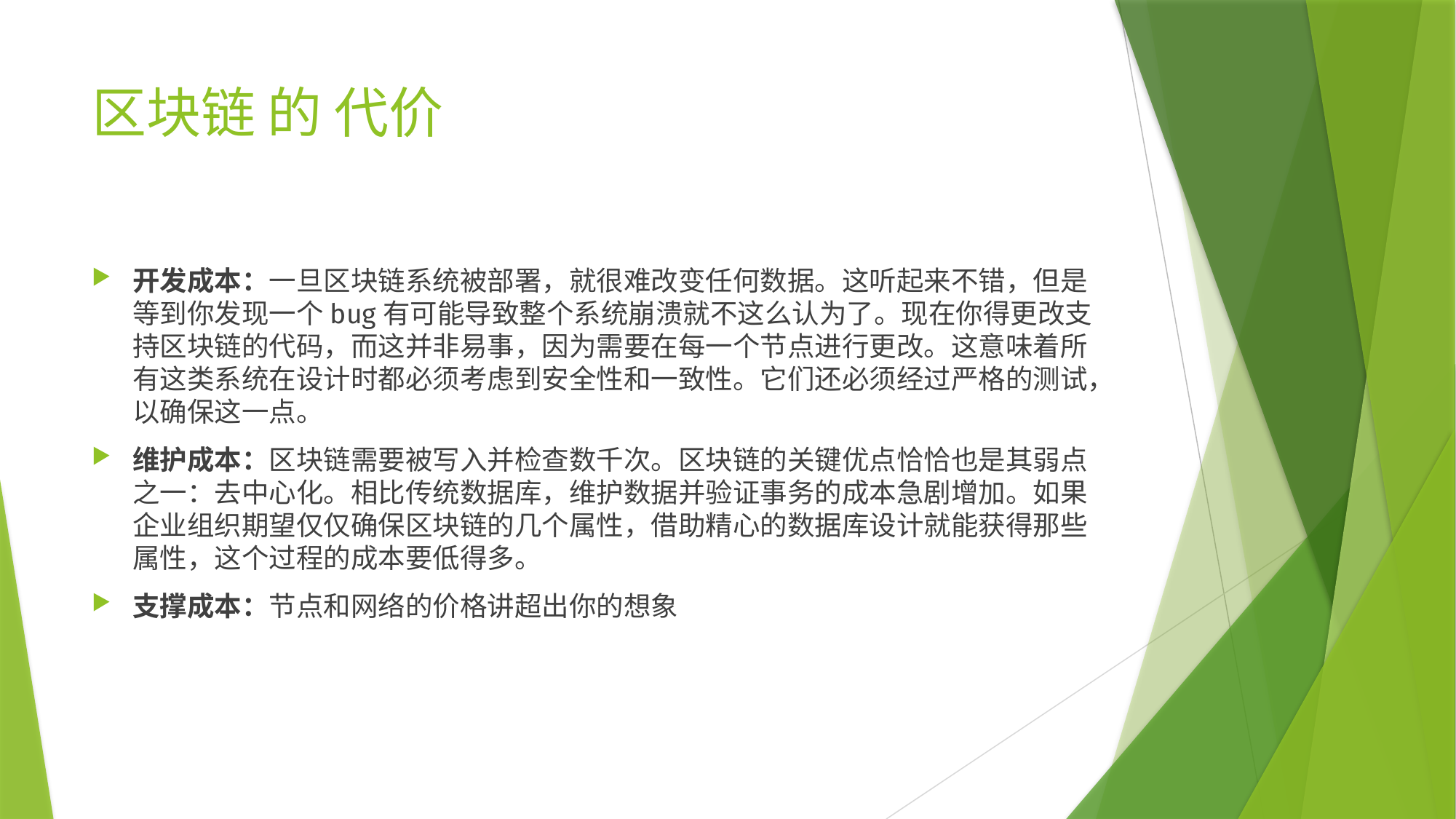

# 区块链 的 代价
开发成本：一旦区块链系统被部署，就很难改变任何数据。这听起来不错，但是等到你发现一个bug有可能导致整个系统崩溃就不这么认为了。现在你得更改支持区块链的代码，而这并非易事，因为需要在每一个节点进行更改。这意味着所有这类系统在设计时都必须考虑到安全性和一致性。它们还必须经过严格的测试，以确保这一点。
维护成本：区块链需要被写入并检查数千次。区块链的关键优点恰恰也是其弱点之一：去中心化。相比传统数据库，维护数据并验证事务的成本急剧增加。如果企业组织期望仅仅确保区块链的几个属性，借助精心的数据库设计就能获得那些属性，这个过程的成本要低得多。
支撑成本：节点和网络的价格讲超出你的想象